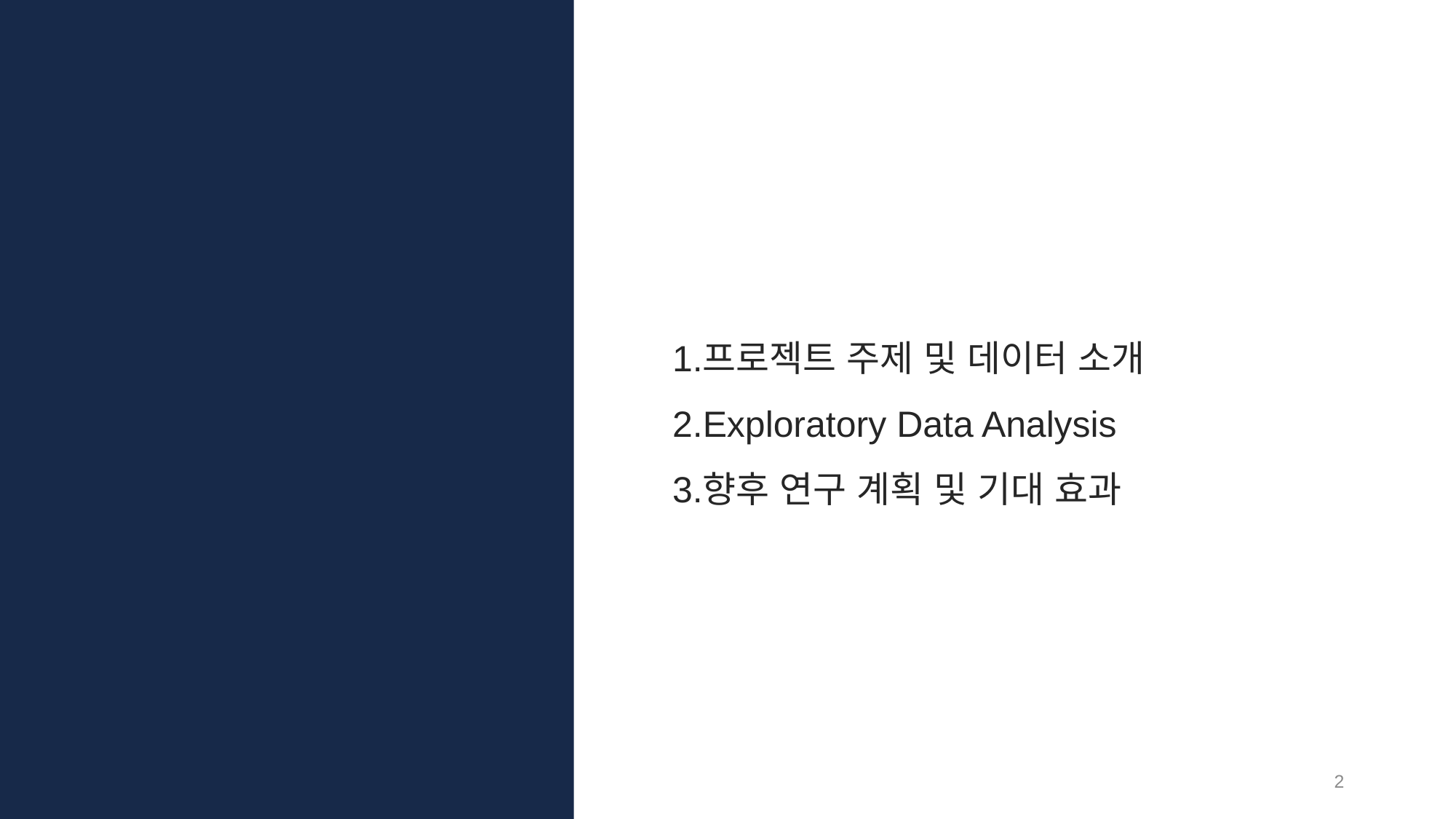

Index
프로젝트 주제 및 데이터 소개
Exploratory Data Analysis
향후 연구 계획 및 기대 효과
2